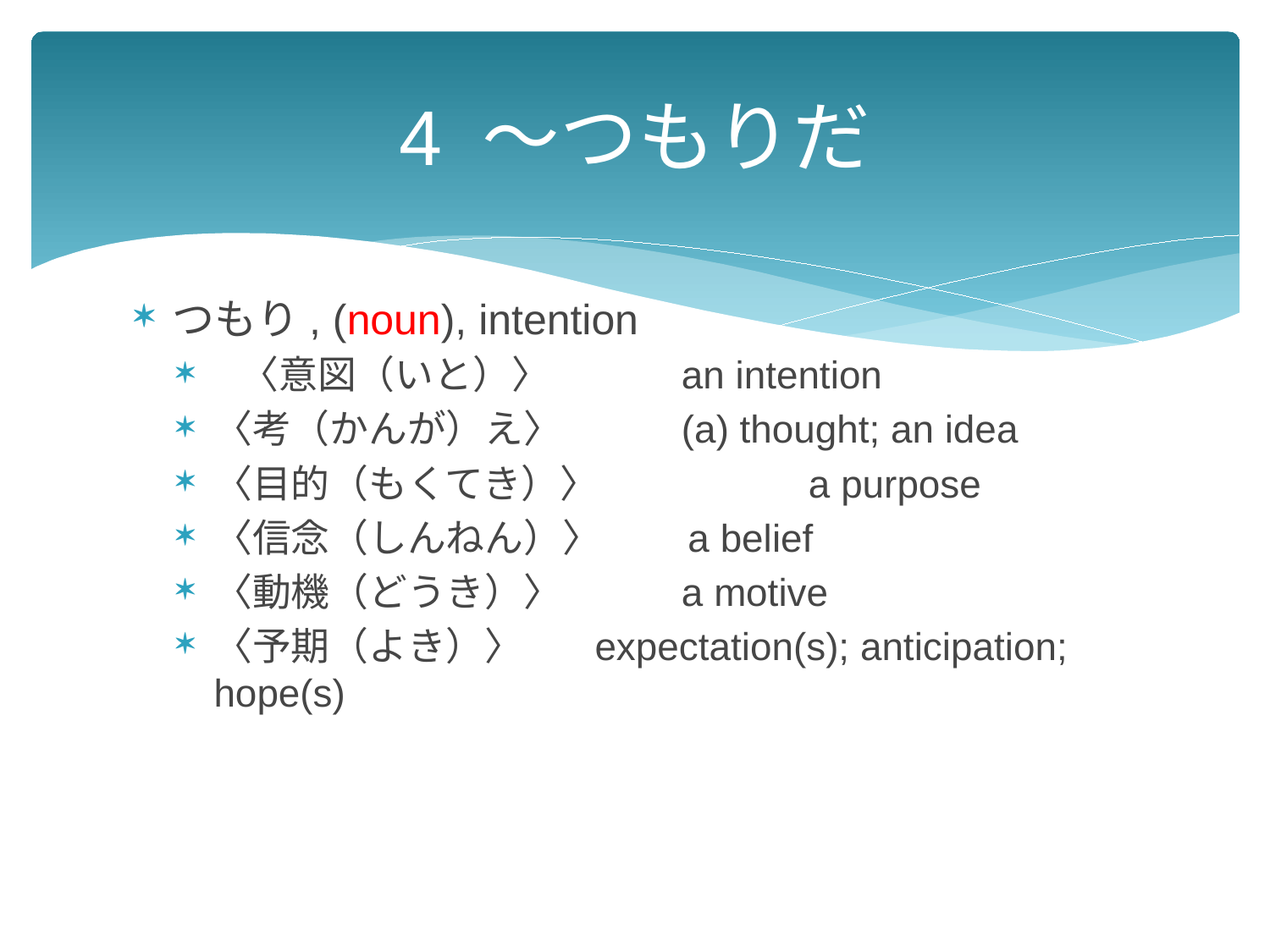

# 4 ～つもりだ
つもり, (noun), intention
  〈意図（いと）〉	　　an intention
〈考（かんが）え〉	　　(a) thought; an idea
〈目的（もくてき）〉	　　a purpose
〈信念（しんねん）〉　　a belief
〈動機（どうき）〉	　　a motive
〈予期（よき）〉	expectation(s); anticipation; hope(s)